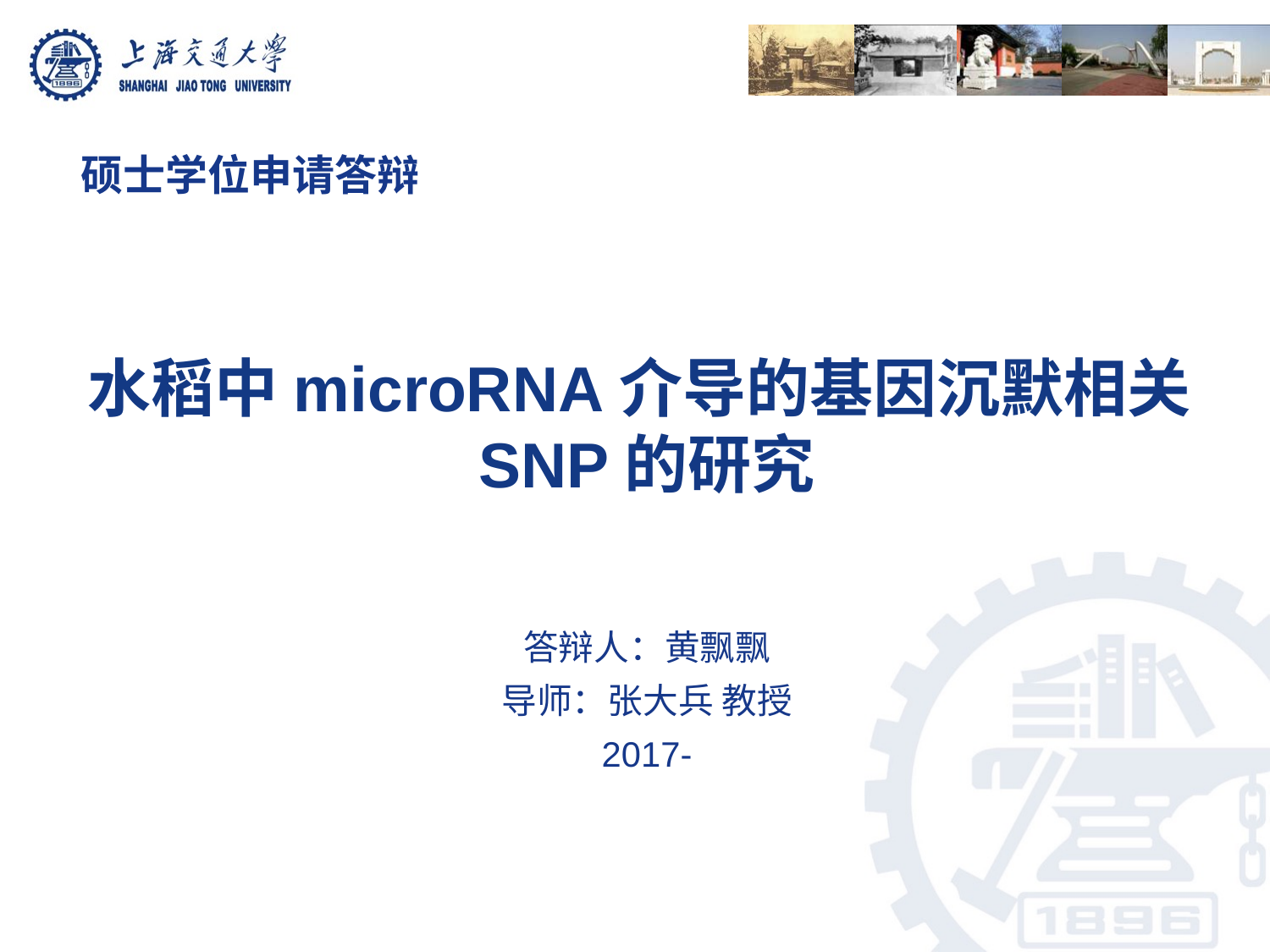

硕士学位申请答辩
水稻中microRNA介导的基因沉默相关SNP的研究
答辩人：黄飘飘
导师：张大兵 教授
2017-